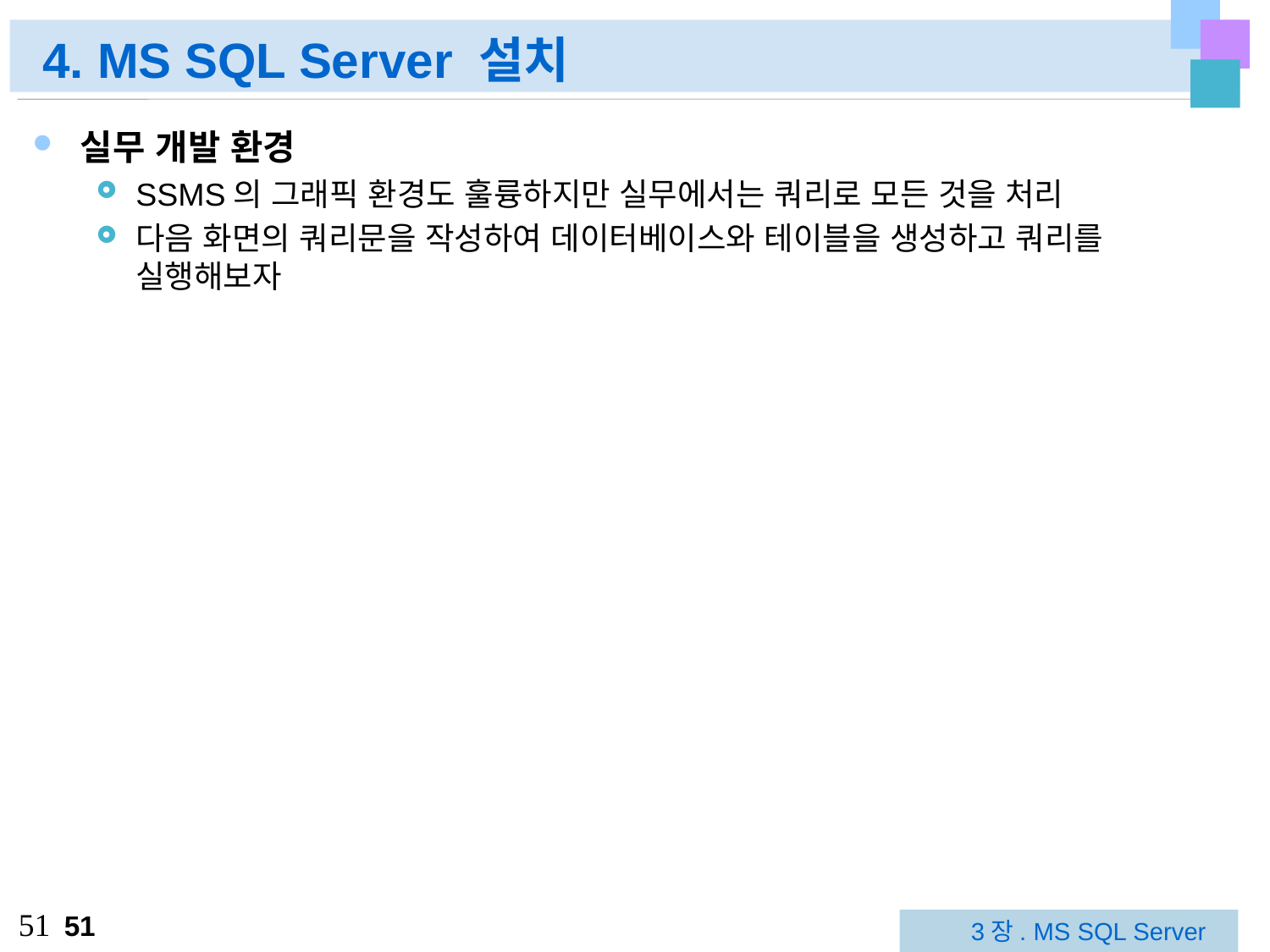

# 4. MS SQL Server 설치
실무 개발 환경
SSMS의 그래픽 환경도 훌륭하지만 실무에서는 쿼리로 모든 것을 처리
다음 화면의 쿼리문을 작성하여 데이터베이스와 테이블을 생성하고 쿼리를 실행해보자
51
3장. MS SQL Server